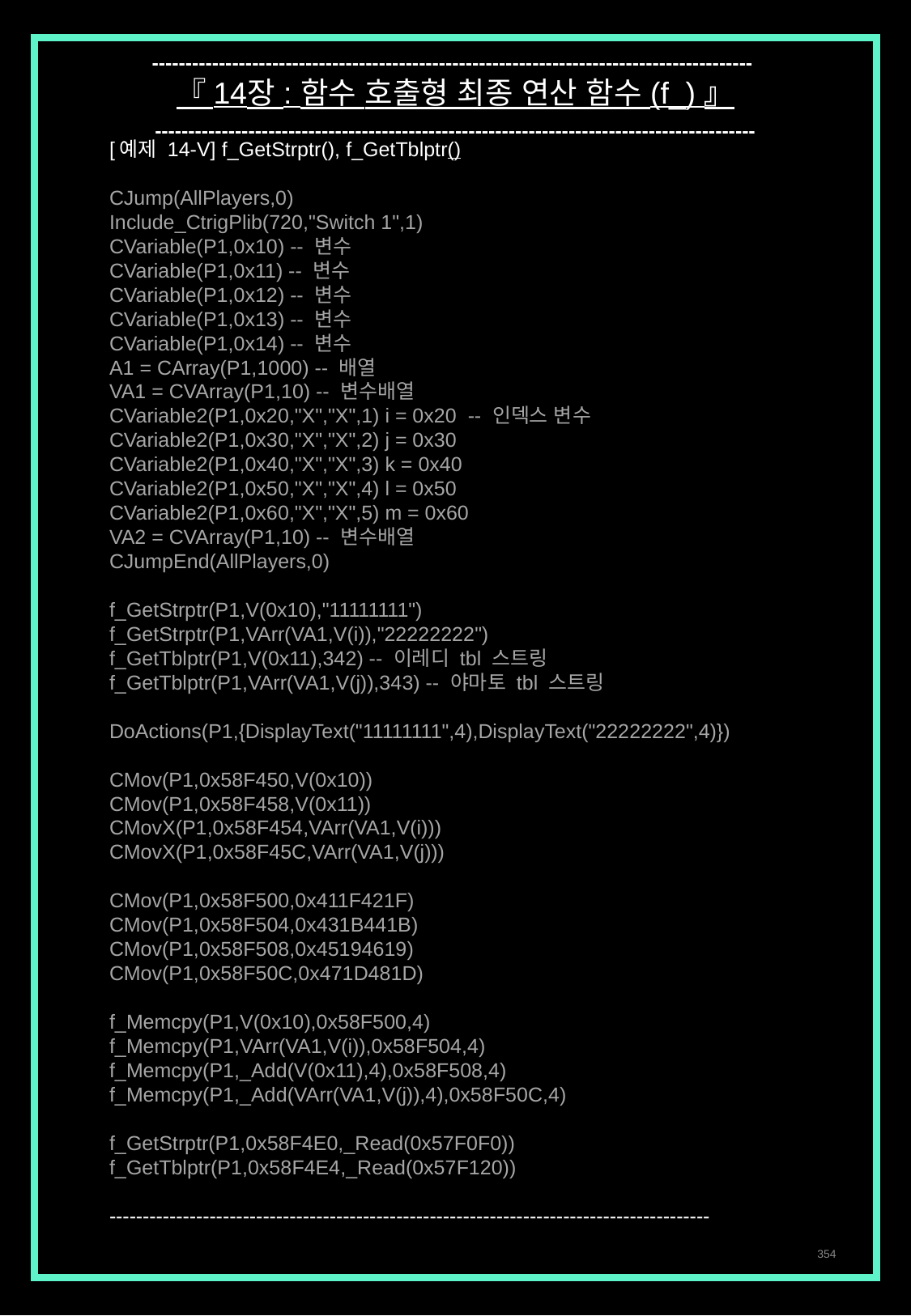

------------------------------------------------------------------------------------------
『 14장 : 함수 호출형 최종 연산 함수 (f_) 』
------------------------------------------------------------------------------------------
[예제 14-V] f_GetStrptr(), f_GetTblptr()

CJump(AllPlayers,0)
Include_CtrigPlib(720,"Switch 1",1)
CVariable(P1,0x10) -- 변수
CVariable(P1,0x11) -- 변수
CVariable(P1,0x12) -- 변수
CVariable(P1,0x13) -- 변수
CVariable(P1,0x14) -- 변수
A1 = CArray(P1,1000) -- 배열
VA1 = CVArray(P1,10) -- 변수배열
CVariable2(P1,0x20,"X","X",1) i = 0x20  -- 인덱스 변수
CVariable2(P1,0x30,"X","X",2) j = 0x30
CVariable2(P1,0x40,"X","X",3) k = 0x40
CVariable2(P1,0x50,"X","X",4) l = 0x50
CVariable2(P1,0x60,"X","X",5) m = 0x60
VA2 = CVArray(P1,10) -- 변수배열
CJumpEnd(AllPlayers,0)

f_GetStrptr(P1,V(0x10),"11111111")
f_GetStrptr(P1,VArr(VA1,V(i)),"22222222")
f_GetTblptr(P1,V(0x11),342) -- 이레디 tbl 스트링
f_GetTblptr(P1,VArr(VA1,V(j)),343) -- 야마토 tbl 스트링

DoActions(P1,{DisplayText("11111111",4),DisplayText("22222222",4)})

CMov(P1,0x58F450,V(0x10))
CMov(P1,0x58F458,V(0x11))
CMovX(P1,0x58F454,VArr(VA1,V(i)))
CMovX(P1,0x58F45C,VArr(VA1,V(j)))

CMov(P1,0x58F500,0x411F421F)
CMov(P1,0x58F504,0x431B441B)
CMov(P1,0x58F508,0x45194619)
CMov(P1,0x58F50C,0x471D481D)

f_Memcpy(P1,V(0x10),0x58F500,4)
f_Memcpy(P1,VArr(VA1,V(i)),0x58F504,4)
f_Memcpy(P1,_Add(V(0x11),4),0x58F508,4)
f_Memcpy(P1,_Add(VArr(VA1,V(j)),4),0x58F50C,4)

f_GetStrptr(P1,0x58F4E0,_Read(0x57F0F0))
f_GetTblptr(P1,0x58F4E4,_Read(0x57F120))

------------------------------------------------------------------------------------------
354